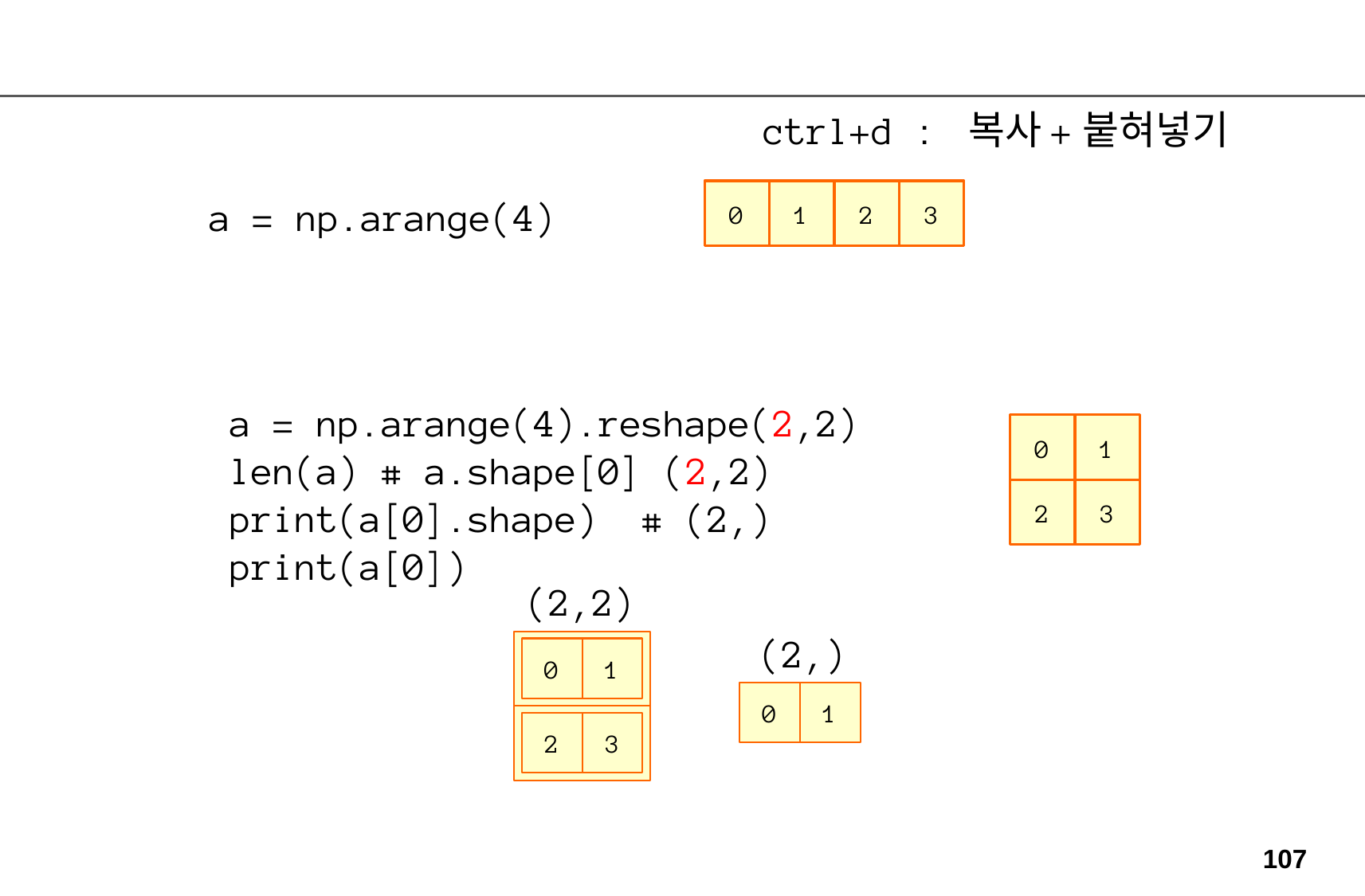

ctrl+d : 복사+붙혀넣기
0
1
2
3
a = np.arange(4)
a = np.arange(4).reshape(2,2)
len(a) # a.shape[0] (2,2)
print(a[0].shape)  # (2,)
print(a[0])
0
1
2
3
(2,2)
(2,)

1
0
1
0

3
2